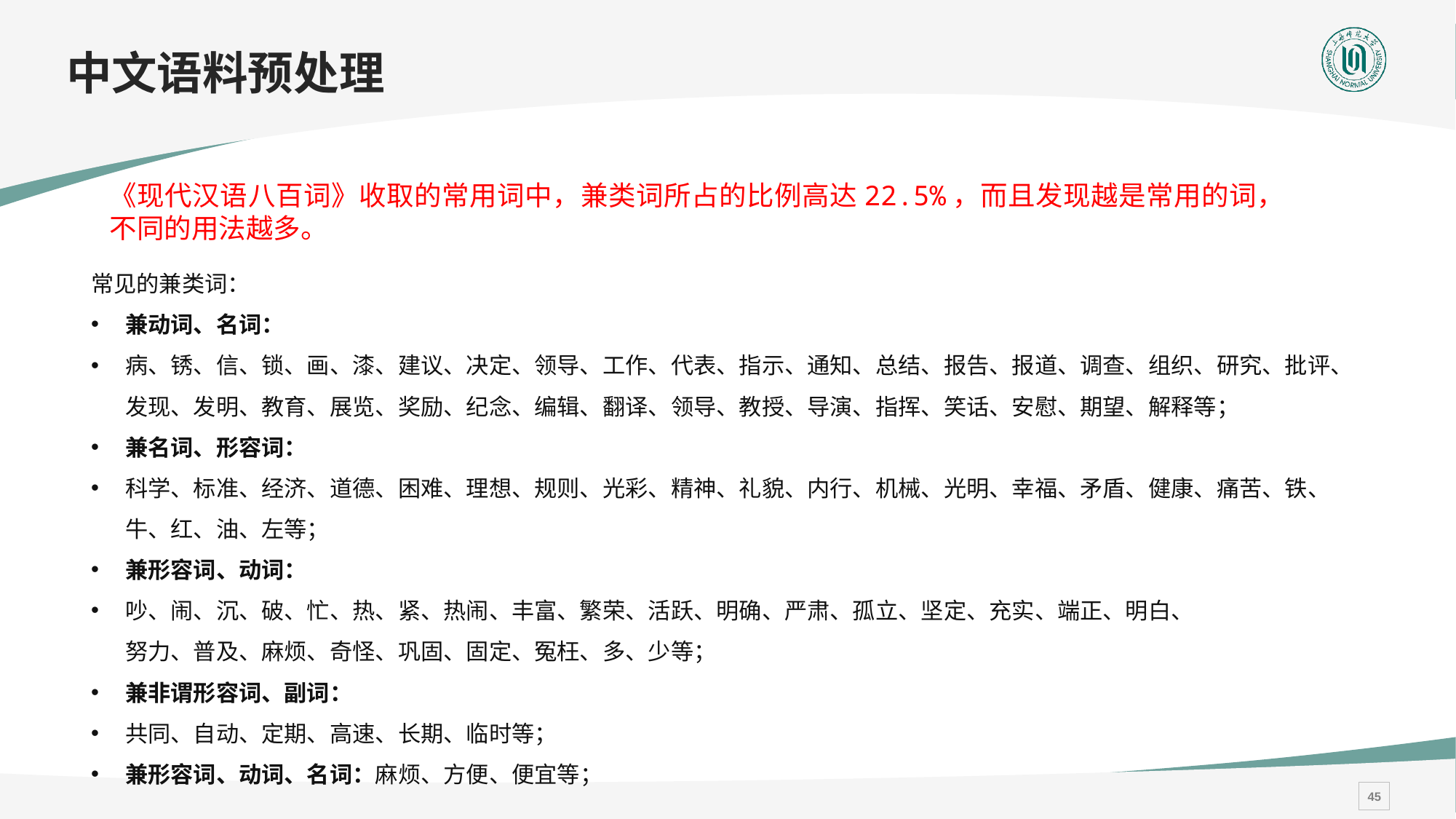

# 中文语料预处理
《现代汉语八百词》收取的常用词中，兼类词所占的比例高达22.5%，而且发现越是常用的词，不同的用法越多。
常见的兼类词：
兼动词、名词：
病、锈、信、锁、画、漆、建议、决定、领导、工作、代表、指示、通知、总结、报告、报道、调查、组织、研究、批评、发现、发明、教育、展览、奖励、纪念、编辑、翻译、领导、教授、导演、指挥、笑话、安慰、期望、解释等；
兼名词、形容词：
科学、标准、经济、道德、困难、理想、规则、光彩、精神、礼貌、内行、机械、光明、幸福、矛盾、健康、痛苦、铁、牛、红、油、左等；
兼形容词、动词：
吵、闹、沉、破、忙、热、紧、热闹、丰富、繁荣、活跃、明确、严肃、孤立、坚定、充实、端正、明白、
努力、普及、麻烦、奇怪、巩固、固定、冤枉、多、少等；
兼非谓形容词、副词：
共同、自动、定期、高速、长期、临时等；
兼形容词、动词、名词：麻烦、方便、便宜等；